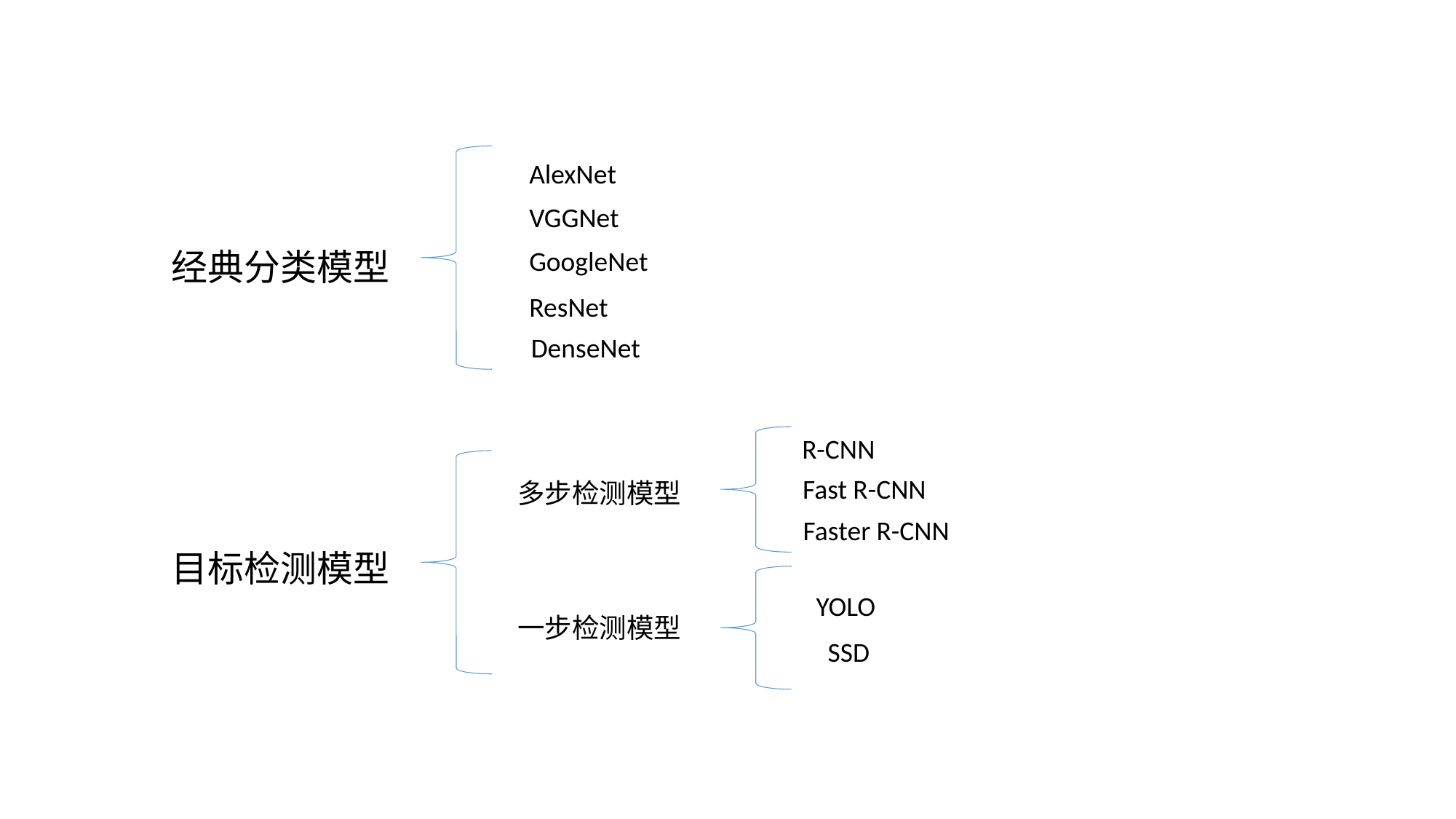

AlexNet
VGGNet
GoogleNet
经典分类模型
ResNet
DenseNet

R-CNN

Fast R-CNN
多步检测模型
Faster R-CNN
目标检测模型

YOLO
一步检测模型
SSD